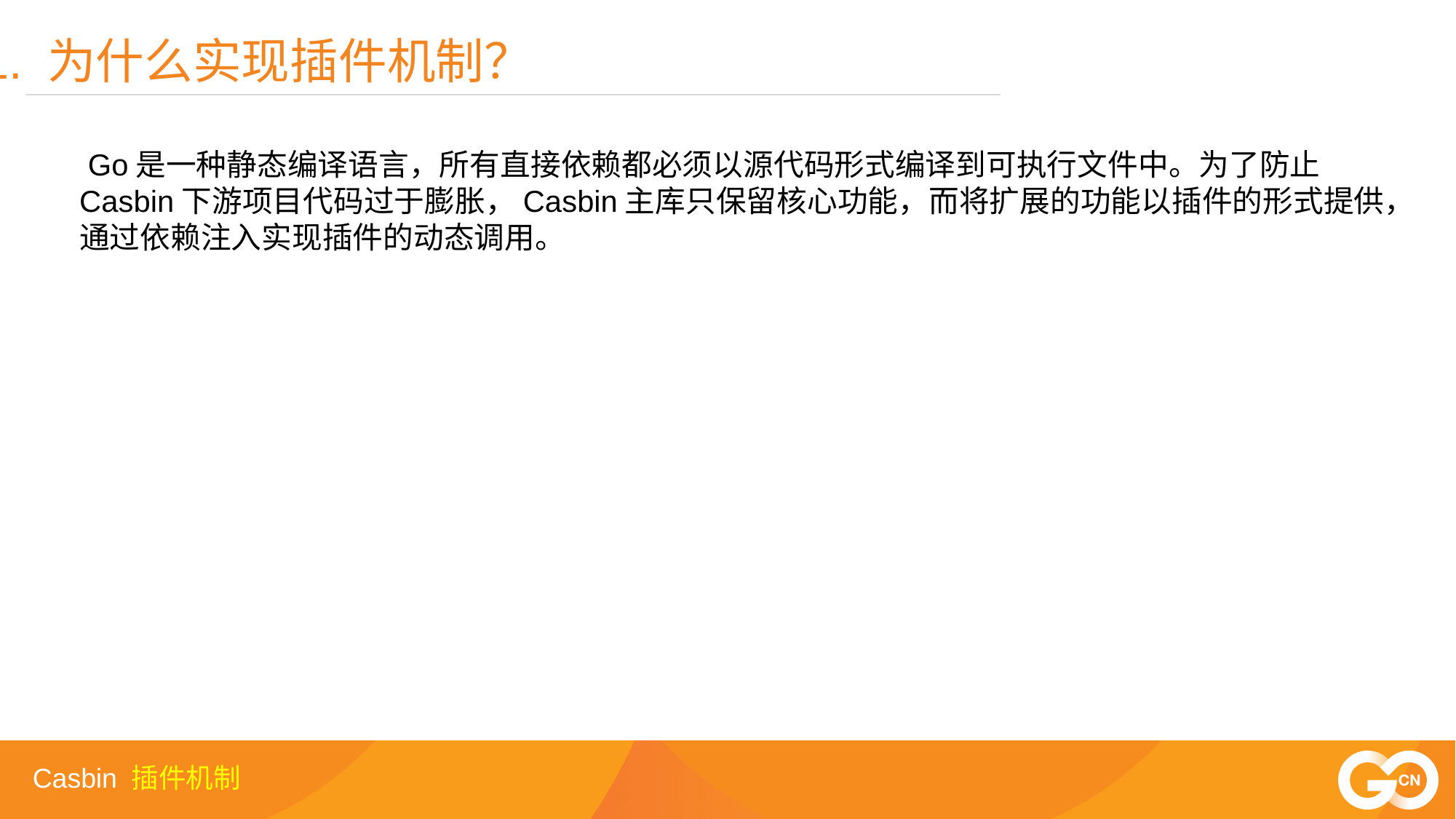

1. 为什么实现插件机制？
 Go是一种静态编译语言，所有直接依赖都必须以源代码形式编译到可执行文件中。为了防止Casbin下游项目代码过于膨胀，Casbin主库只保留核心功能，而将扩展的功能以插件的形式提供，通过依赖注入实现插件的动态调用。
Casbin 插件机制